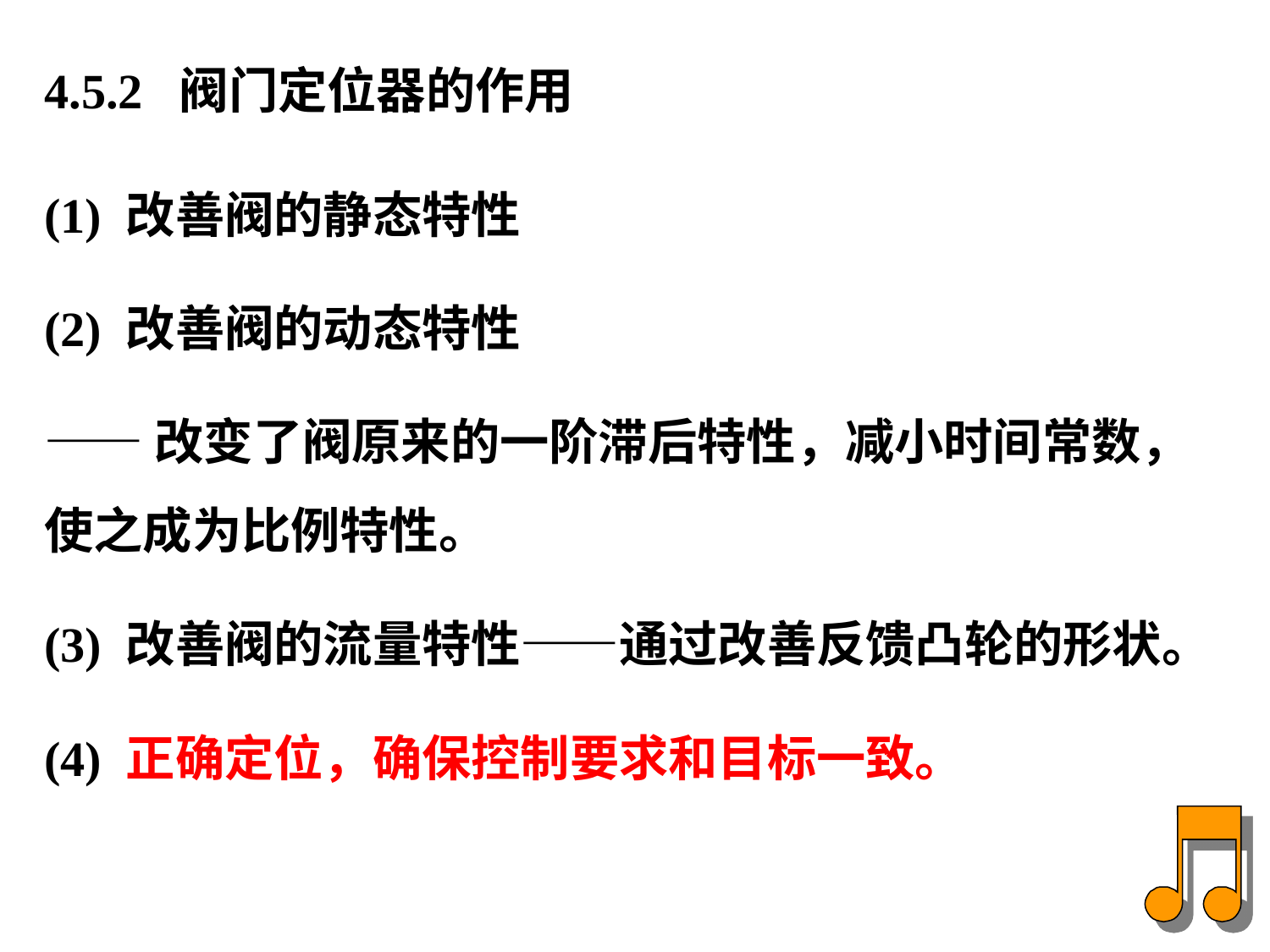

4.5.2  阀门定位器的作用
(1) 改善阀的静态特性
(2) 改善阀的动态特性
——改变了阀原来的一阶滞后特性，减小时间常数，使之成为比例特性。
(3) 改善阀的流量特性——通过改善反馈凸轮的形状。
(4) 正确定位，确保控制要求和目标一致。